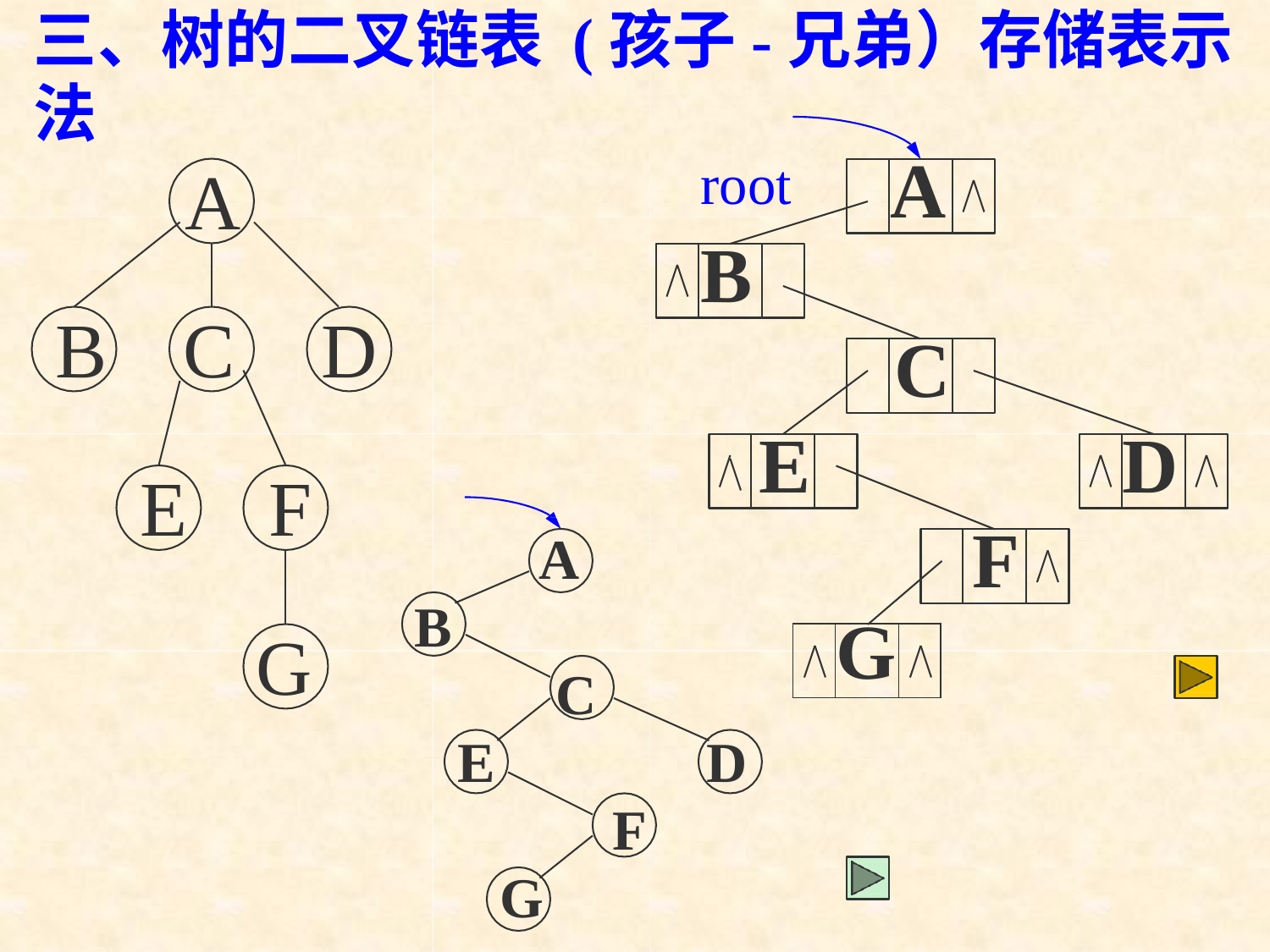

三、树的二叉链表 (孩子-兄弟）存储表示法
root

A

A

B

B	C	D

C

E

D

E	F

A

F

B

G
|  | G |  |
| --- | --- | --- |

C

E
D

F
G